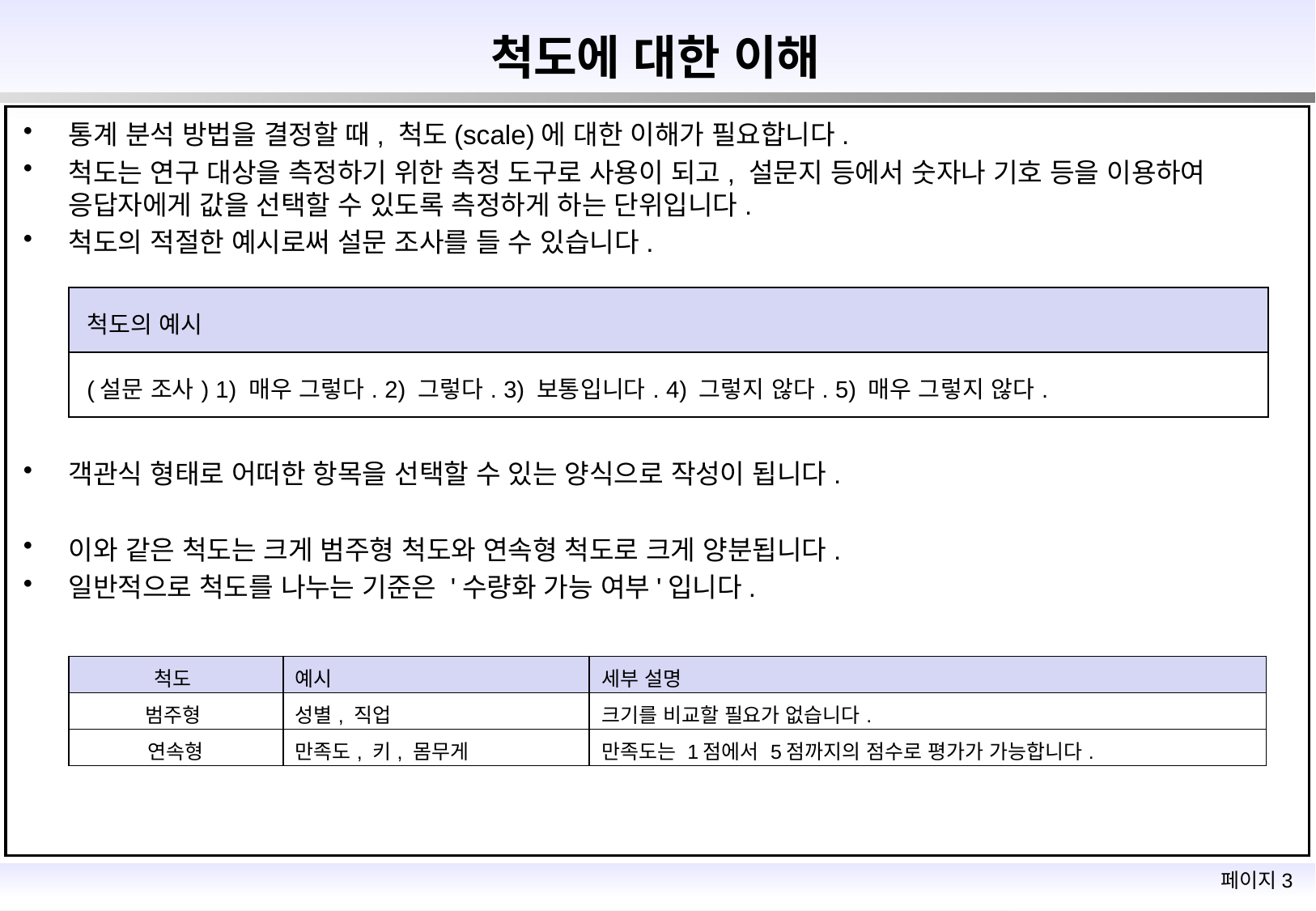

# 척도에 대한 이해
통계 분석 방법을 결정할 때, 척도(scale)에 대한 이해가 필요합니다.
척도는 연구 대상을 측정하기 위한 측정 도구로 사용이 되고, 설문지 등에서 숫자나 기호 등을 이용하여 응답자에게 값을 선택할 수 있도록 측정하게 하는 단위입니다.
척도의 적절한 예시로써 설문 조사를 들 수 있습니다.
| 척도의 예시 |
| --- |
| (설문 조사) 1) 매우 그렇다. 2) 그렇다. 3) 보통입니다. 4) 그렇지 않다. 5) 매우 그렇지 않다. |
객관식 형태로 어떠한 항목을 선택할 수 있는 양식으로 작성이 됩니다.

이와 같은 척도는 크게 범주형 척도와 연속형 척도로 크게 양분됩니다.
일반적으로 척도를 나누는 기준은 '수량화 가능 여부'입니다.
| 척도 | 예시 | 세부 설명 |
| --- | --- | --- |
| 범주형 | 성별, 직업 | 크기를 비교할 필요가 없습니다. |
| 연속형 | 만족도, 키, 몸무게 | 만족도는 1점에서 5점까지의 점수로 평가가 가능합니다. |